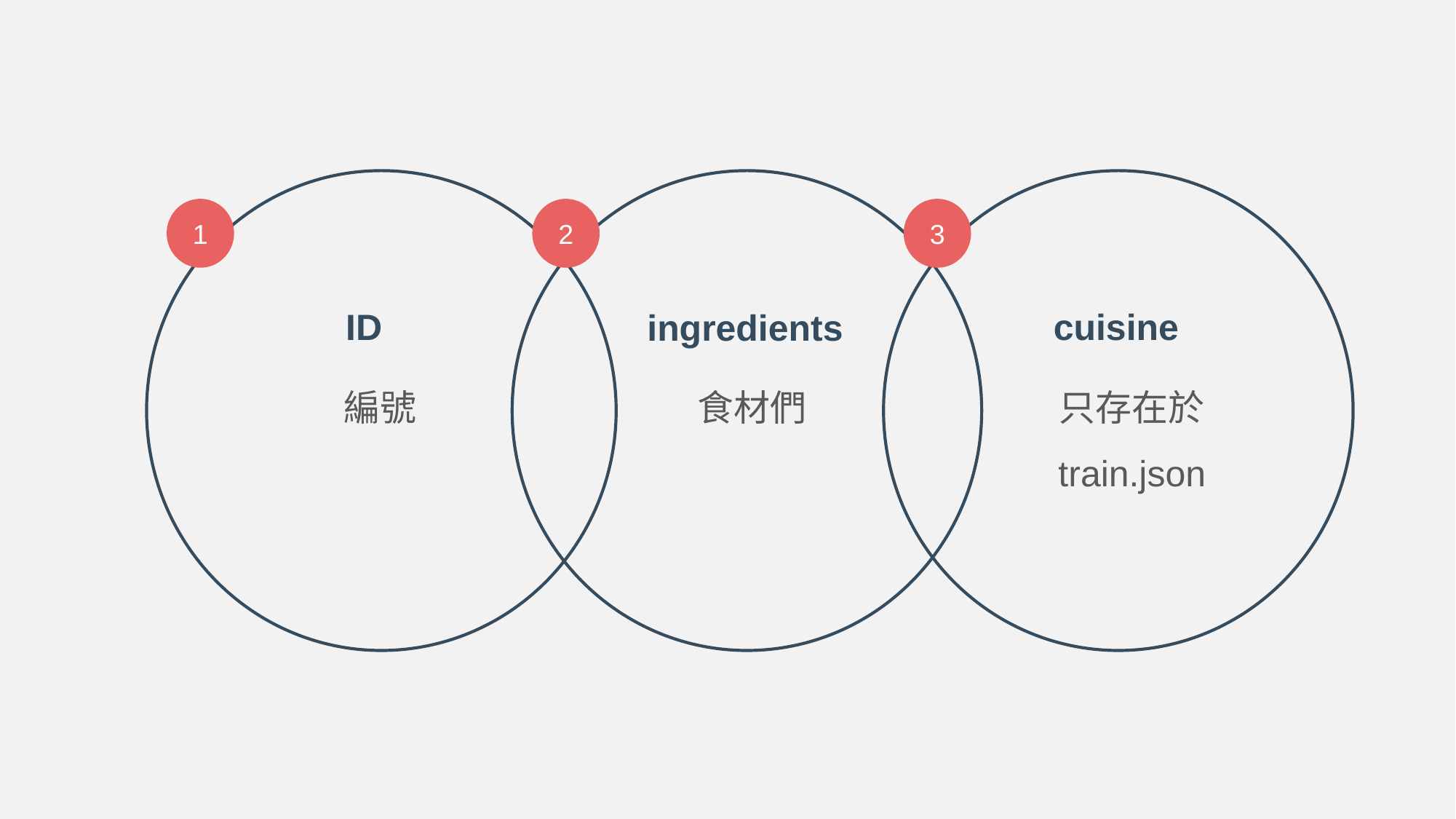

1
2
3
ID
cuisine
ingredients
編號
食材們
只存在於
train.json